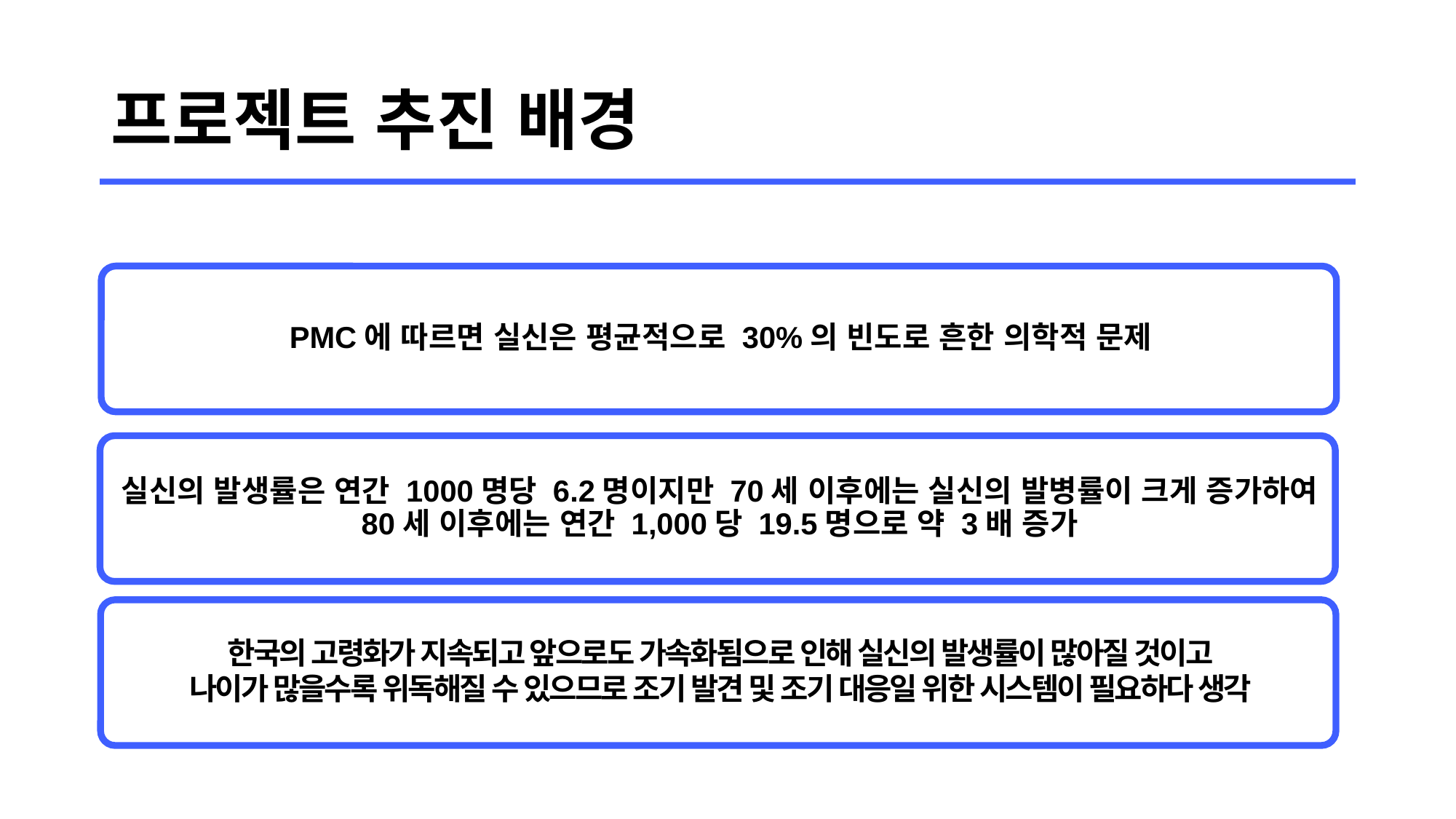

# 프로젝트 추진 배경
PMC에 따르면 실신은 평균적으로 30%의 빈도로 흔한 의학적 문제
실신의 발생률은 연간 1000명당 6.2명이지만 70세 이후에는 실신의 발병률이 크게 증가하여 80세 이후에는 연간 1,000당 19.5명으로 약 3배 증가
한국의 고령화가 지속되고 앞으로도 가속화됨으로 인해 실신의 발생률이 많아질 것이고
나이가 많을수록 위독해질 수 있으므로 조기 발견 및 조기 대응일 위한 시스템이 필요하다 생각